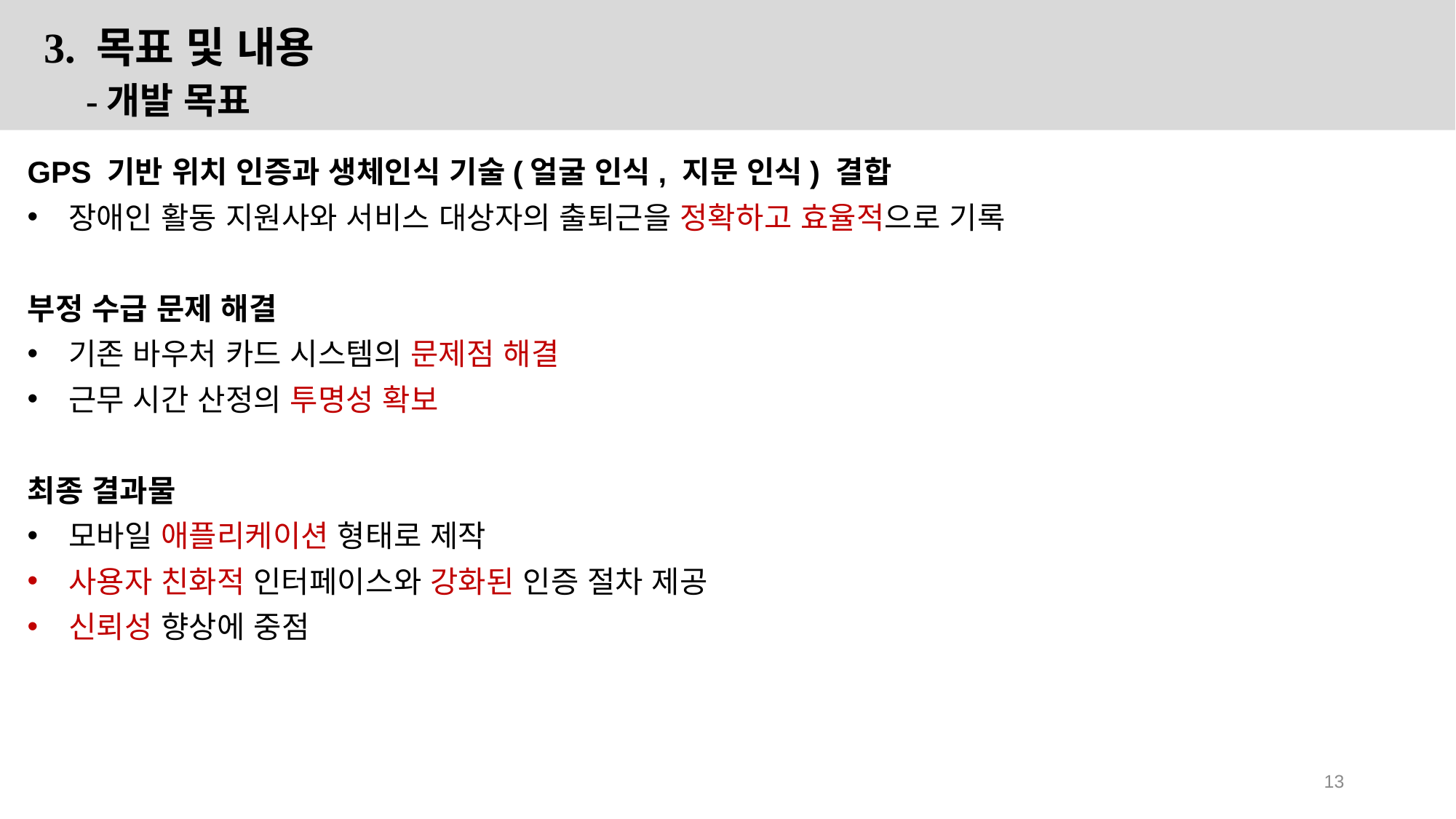

3. 목표 및 내용
    -개발 목표

GPS 기반 위치 인증과 생체인식 기술(얼굴 인식, 지문 인식) 결합
장애인 활동 지원사와 서비스 대상자의 출퇴근을 정확하고 효율적으로 기록

부정 수급 문제 해결
기존 바우처 카드 시스템의 문제점 해결
근무 시간 산정의 투명성 확보

최종 결과물
모바일 애플리케이션 형태로 제작
사용자 친화적 인터페이스와 강화된 인증 절차 제공
신뢰성 향상에 중점

13